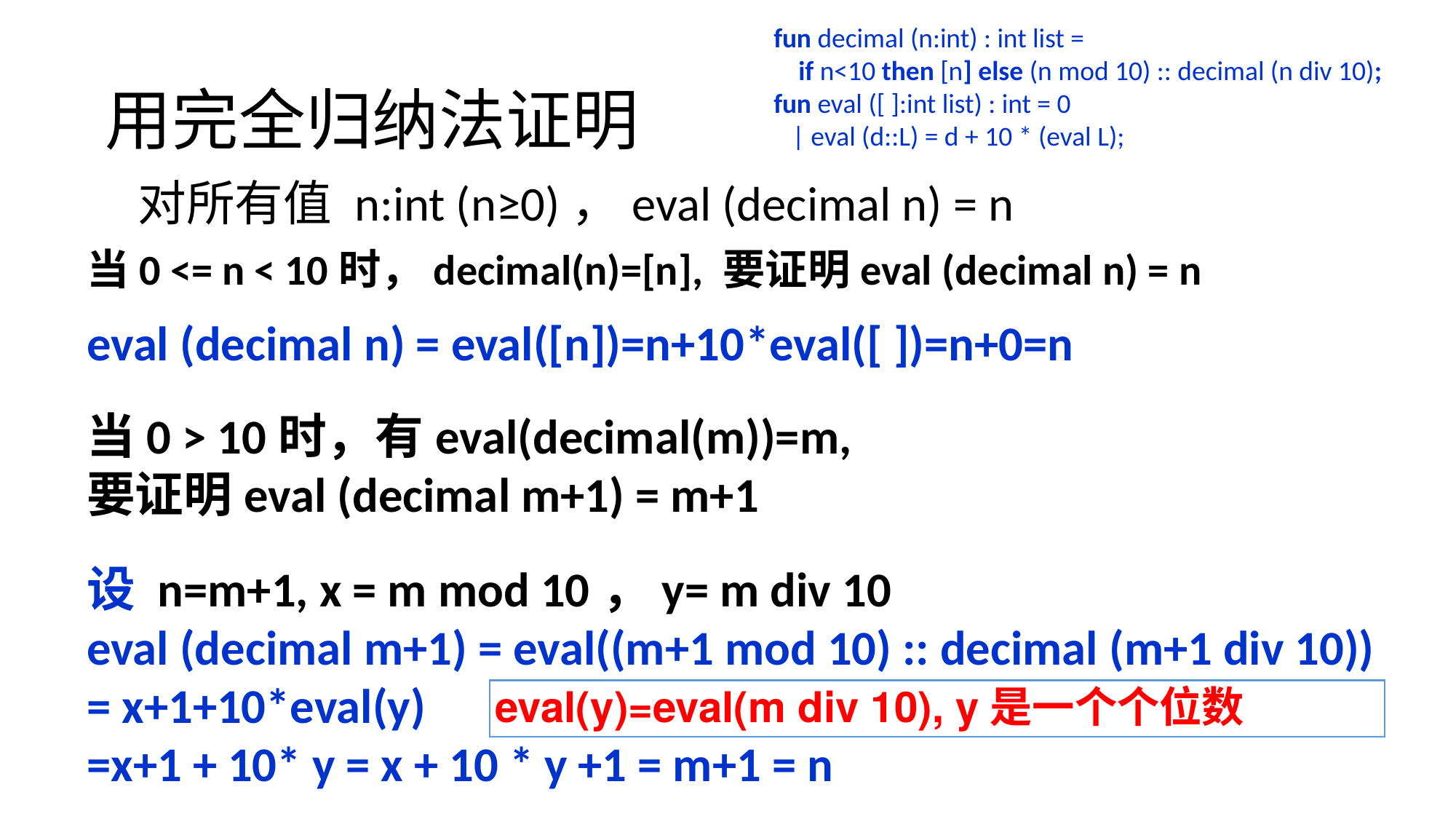

fun decimal (n:int) : int list =
    if n<10 then [n] else (n mod 10) :: decimal (n div 10);
fun eval ([ ]:int list) : int = 0
   | eval (d::L) = d + 10 * (eval L);

用完全归纳法证明
对所有值 n:int (n≥0)，eval (decimal n) = n
当0 <= n < 10时，decimal(n)=[n], 要证明eval (decimal n) = n
eval (decimal n) = eval([n])=n+10*eval([ ])=n+0=n
当0 > 10时，有eval(decimal(m))=m,
要证明eval (decimal m+1) = m+1
设 n=m+1, x = m mod 10，y= m div 10
eval (decimal m+1) = eval((m+1 mod 10) :: decimal (m+1 div 10))
= x+1+10*eval(y)
=x+1 + 10* y = x + 10 * y +1 = m+1 = n

eval(y)=eval(m div 10), y是一个个位数